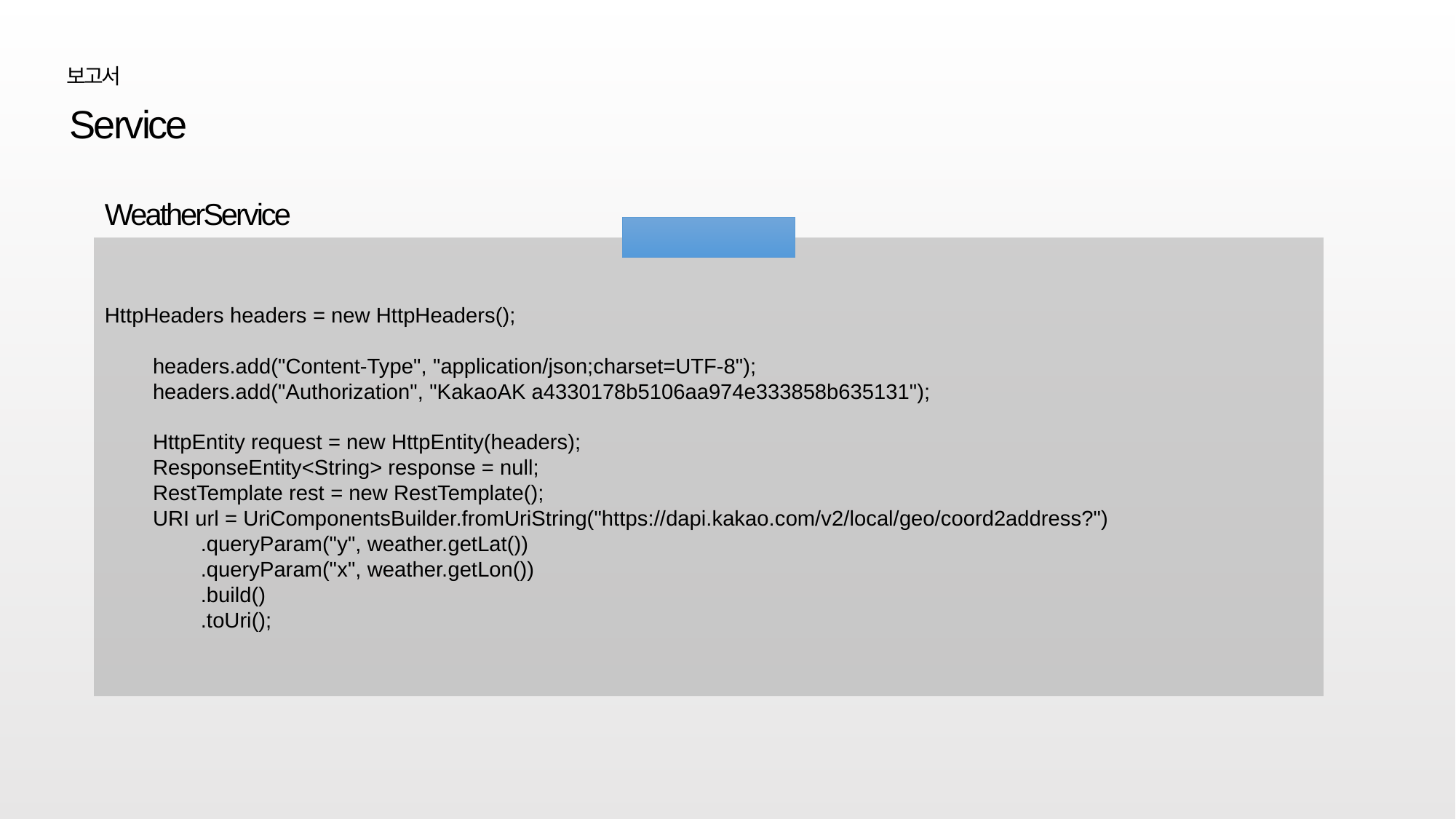

보고서
Service
WeatherService
위도, 경도 파싱
HttpHeaders headers = new HttpHeaders();

        headers.add("Content-Type", "application/json;charset=UTF-8");
        headers.add("Authorization", "KakaoAK a4330178b5106aa974e333858b635131");

        HttpEntity request = new HttpEntity(headers);
        ResponseEntity<String> response = null;
        RestTemplate rest = new RestTemplate();
        URI url = UriComponentsBuilder.fromUriString("https://dapi.kakao.com/v2/local/geo/coord2address?")
                .queryParam("y", weather.getLat())
                .queryParam("x", weather.getLon())
                .build()
                .toUri();